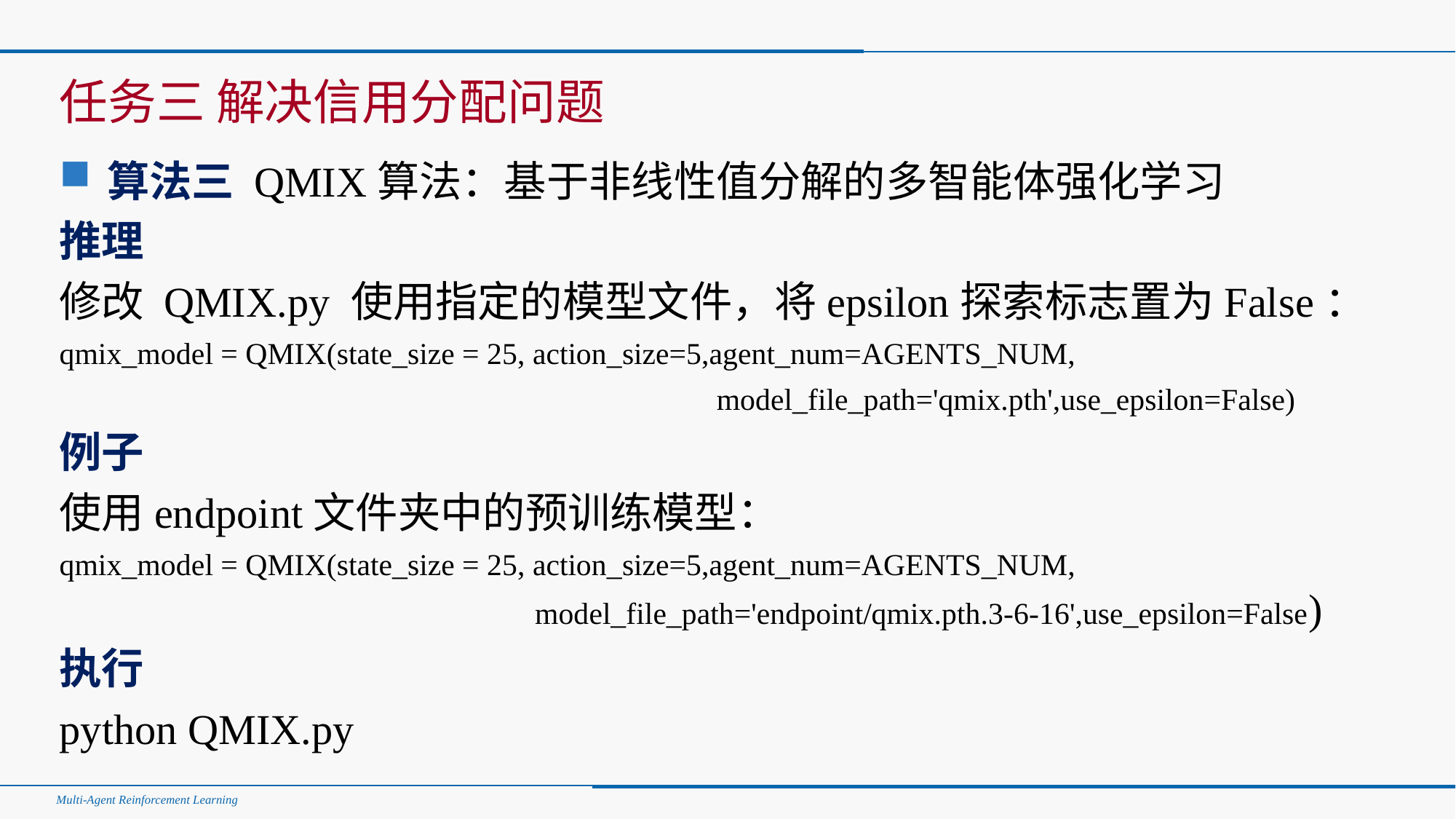

#
任务三 解决信用分配问题
算法三 QMIX算法：基于非线性值分解的多智能体强化学习
推理
修改 QMIX.py 使用指定的模型文件，将epsilon探索标志置为False：
qmix_model = QMIX(state_size = 25, action_size=5,agent_num=AGENTS_NUM,
                                                                                      model_file_path='qmix.pth',use_epsilon=False)
例子
使用endpoint文件夹中的预训练模型：
qmix_model = QMIX(state_size = 25, action_size=5,agent_num=AGENTS_NUM, 				                                                model_file_path='endpoint/qmix.pth.3-6-16',use_epsilon=False)
执行
python QMIX.py

70